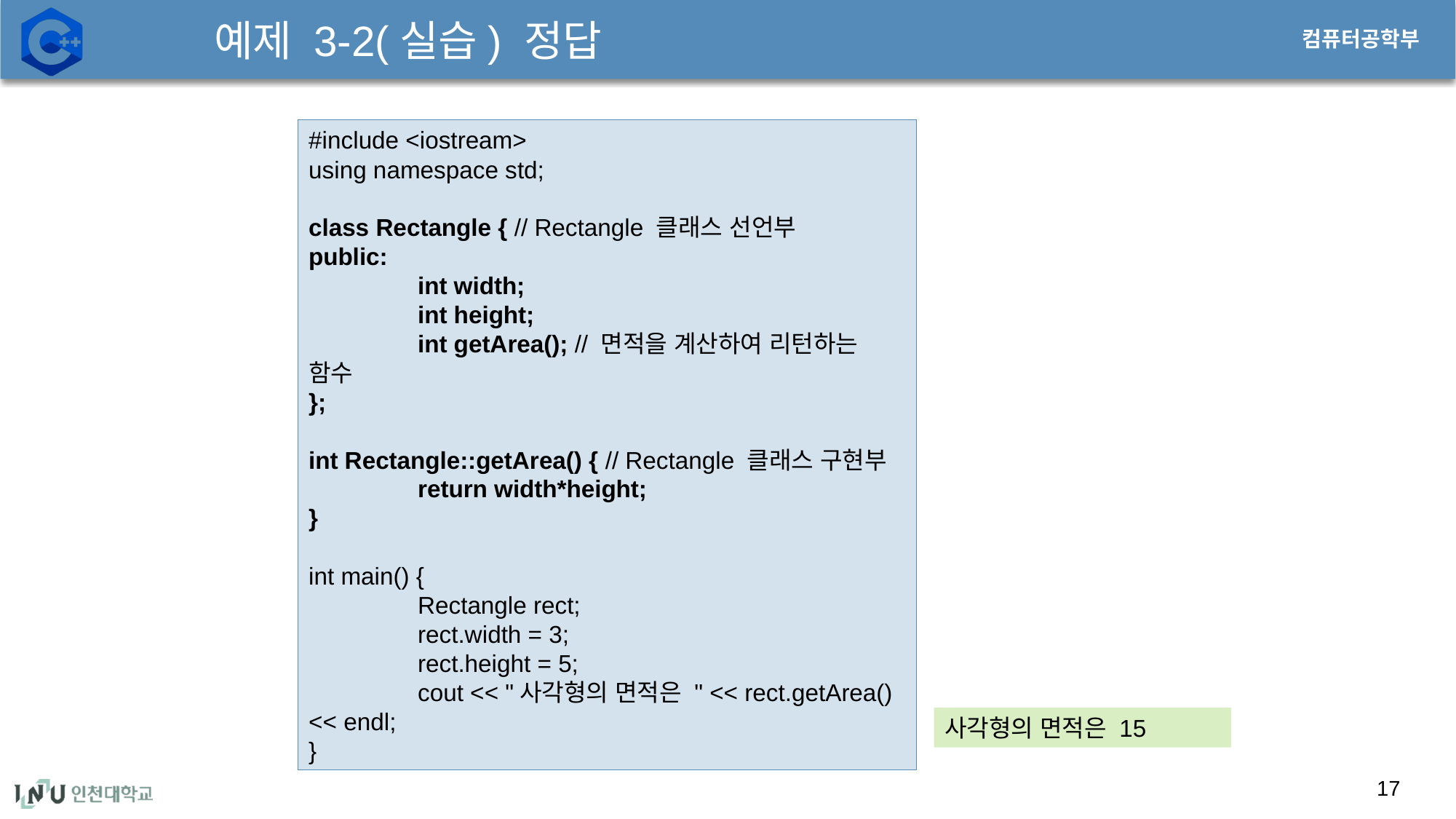

# 예제 3-2(실습) 정답
#include <iostream>
using namespace std;

class Rectangle { // Rectangle 클래스 선언부
public:
	int width;
	int height;
	int getArea(); // 면적을 계산하여 리턴하는 함수
};

int Rectangle::getArea() { // Rectangle 클래스 구현부
	return width*height;
}

int main() {
	Rectangle rect;
	rect.width = 3;
	rect.height = 5;
	cout << "사각형의 면적은 " << rect.getArea() << endl;
}
사각형의 면적은 15